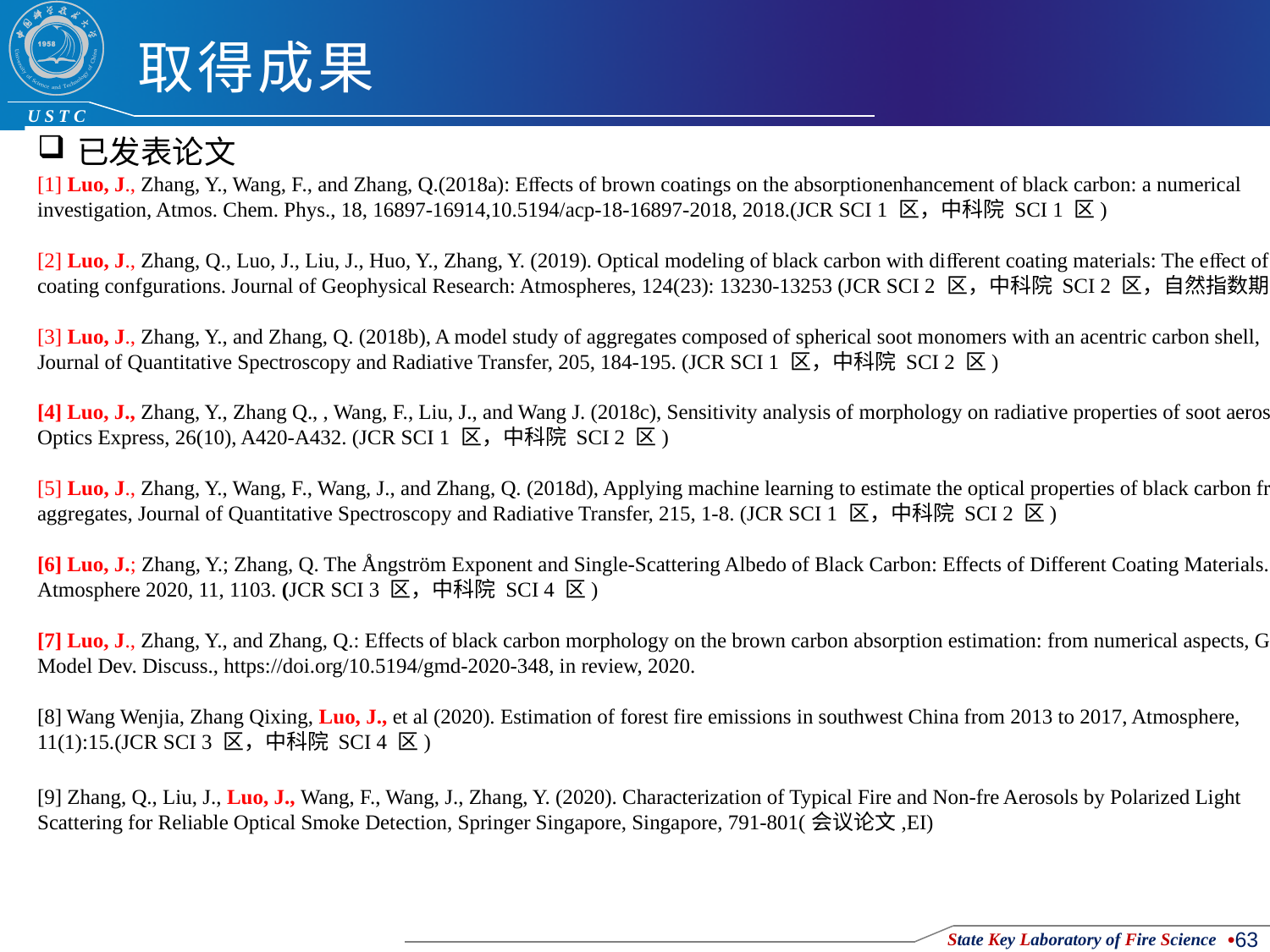

# 取得成果
已发表论文
[1] Luo, J., Zhang, Y., Wang, F., and Zhang, Q.(2018a): Eﬀects of brown coatings on the absorptionenhancement of black carbon: a numerical investigation, Atmos. Chem. Phys., 18, 16897-16914,10.5194/acp-18-16897-2018, 2018.(JCR SCI 1 区，中科院 SCI 1 区)

[2] Luo, J., Zhang, Q., Luo, J., Liu, J., Huo, Y., Zhang, Y. (2019). Optical modeling of black carbon with diﬀerent coating materials: The eﬀect of coating confgurations. Journal of Geophysical Research: Atmospheres, 124(23): 13230-13253 (JCR SCI 2 区，中科院 SCI 2 区，自然指数期刊)

[3] Luo, J., Zhang, Y., and Zhang, Q. (2018b), A model study of aggregates composed of spherical soot monomers with an acentric carbon shell, Journal of Quantitative Spectroscopy and Radiative Transfer, 205, 184-195. (JCR SCI 1 区，中科院 SCI 2 区)

[4] Luo, J., Zhang, Y., Zhang Q., , Wang, F., Liu, J., and Wang J. (2018c), Sensitivity analysis of morphology on radiative properties of soot aerosols, Optics Express, 26(10), A420-A432. (JCR SCI 1 区，中科院 SCI 2 区)

[5] Luo, J., Zhang, Y., Wang, F., Wang, J., and Zhang, Q. (2018d), Applying machine learning to estimate the optical properties of black carbon fractal aggregates, Journal of Quantitative Spectroscopy and Radiative Transfer, 215, 1-8. (JCR SCI 1 区，中科院 SCI 2 区)

[6] Luo, J.; Zhang, Y.; Zhang, Q. The Ångström Exponent and Single-Scattering Albedo of Black Carbon: Effects of Different Coating Materials. Atmosphere 2020, 11, 1103. (JCR SCI 3 区，中科院 SCI 4 区)

[7] Luo, J., Zhang, Y., and Zhang, Q.: Effects of black carbon morphology on the brown carbon absorption estimation: from numerical aspects, Geosci. Model Dev. Discuss., https://doi.org/10.5194/gmd-2020-348, in review, 2020.

[8] Wang Wenjia, Zhang Qixing, Luo, J., et al (2020). Estimation of forest fire emissions in southwest China from 2013 to 2017, Atmosphere, 11(1):15.(JCR SCI 3 区，中科院 SCI 4 区)

[9] Zhang, Q., Liu, J., Luo, J., Wang, F., Wang, J., Zhang, Y. (2020). Characterization of Typical Fire and Non-fre Aerosols by Polarized Light Scattering for Reliable Optical Smoke Detection, Springer Singapore, Singapore, 791-801(会议论文,EI)